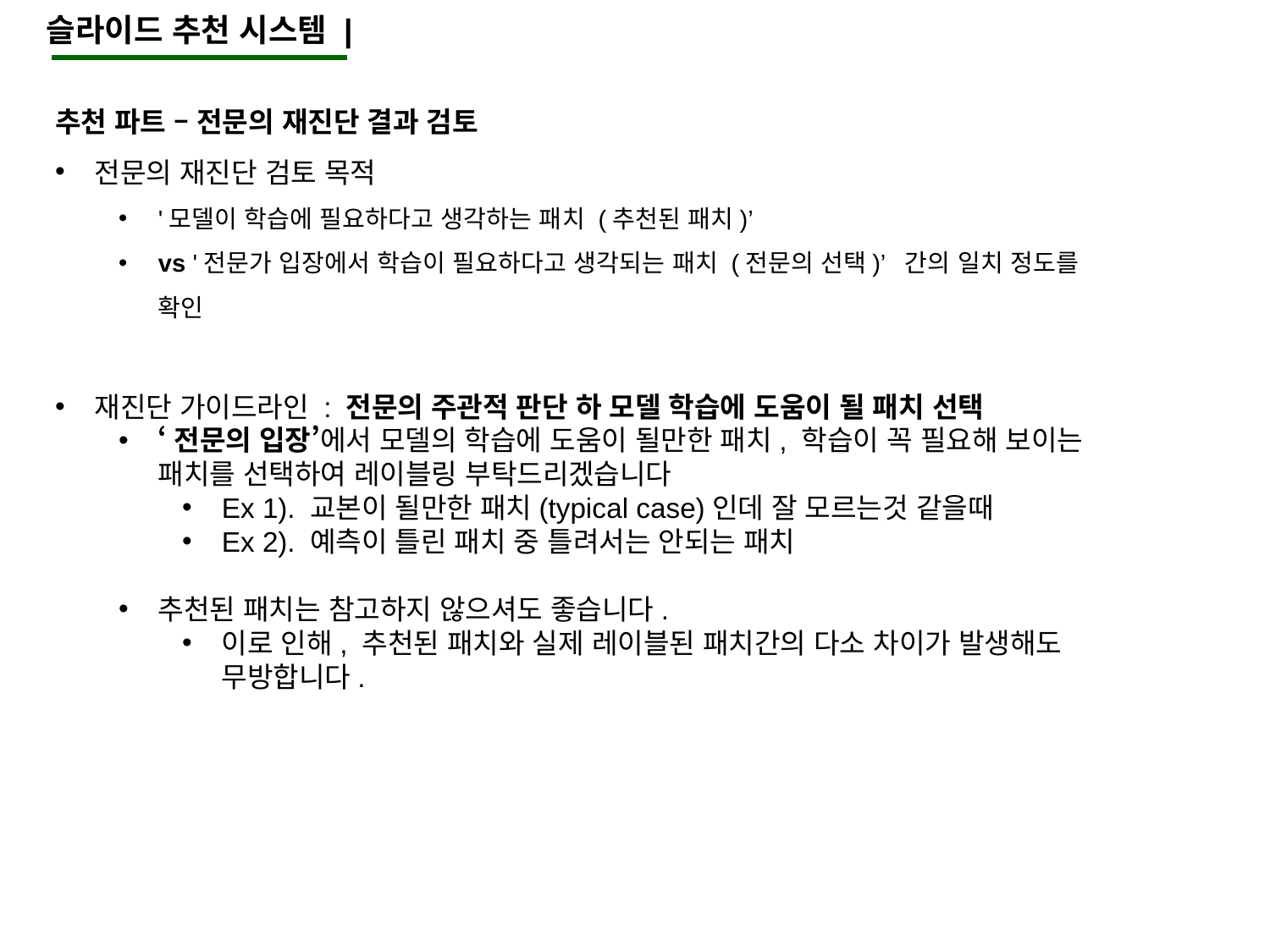

슬라이드 추천 시스템 |
추천 파트 – 전문의 재진단 결과 검토
전문의 재진단 검토 목적
'모델이 학습에 필요하다고 생각하는 패치 (추천된 패치)’
vs '전문가 입장에서 학습이 필요하다고 생각되는 패치 (전문의 선택)’  간의 일치 정도를 확인

재진단 가이드라인 : 전문의 주관적 판단 하 모델 학습에 도움이 될 패치 선택
‘전문의 입장’에서 모델의 학습에 도움이 될만한 패치, 학습이 꼭 필요해 보이는 패치를 선택하여 레이블링 부탁드리겠습니다
Ex 1). 교본이 될만한 패치(typical case)인데 잘 모르는것 같을때
Ex 2). 예측이 틀린 패치 중 틀려서는 안되는 패치

추천된 패치는 참고하지 않으셔도 좋습니다.
이로 인해, 추천된 패치와 실제 레이블된 패치간의 다소 차이가 발생해도 무방합니다.